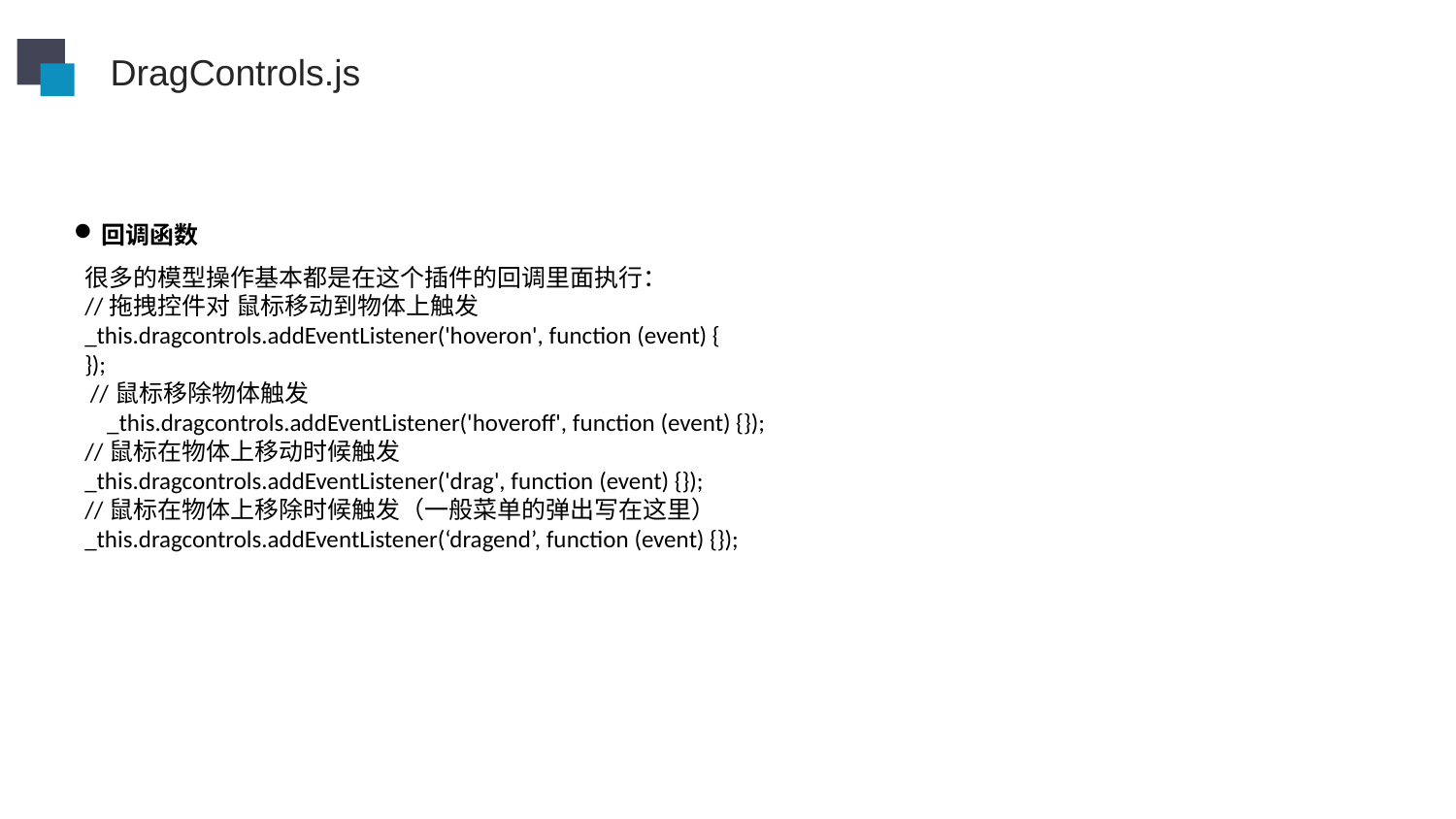

DragControls.js

回调函数
很多的模型操作基本都是在这个插件的回调里面执行：
//拖拽控件对 鼠标移动到物体上触发
_this.dragcontrols.addEventListener('hoveron', function (event) {
});
 //鼠标移除物体触发
    _this.dragcontrols.addEventListener('hoveroff', function (event) {});
//鼠标在物体上移动时候触发
_this.dragcontrols.addEventListener('drag', function (event) {});
//鼠标在物体上移除时候触发（一般菜单的弹出写在这里）
_this.dragcontrols.addEventListener(‘dragend’, function (event) {});